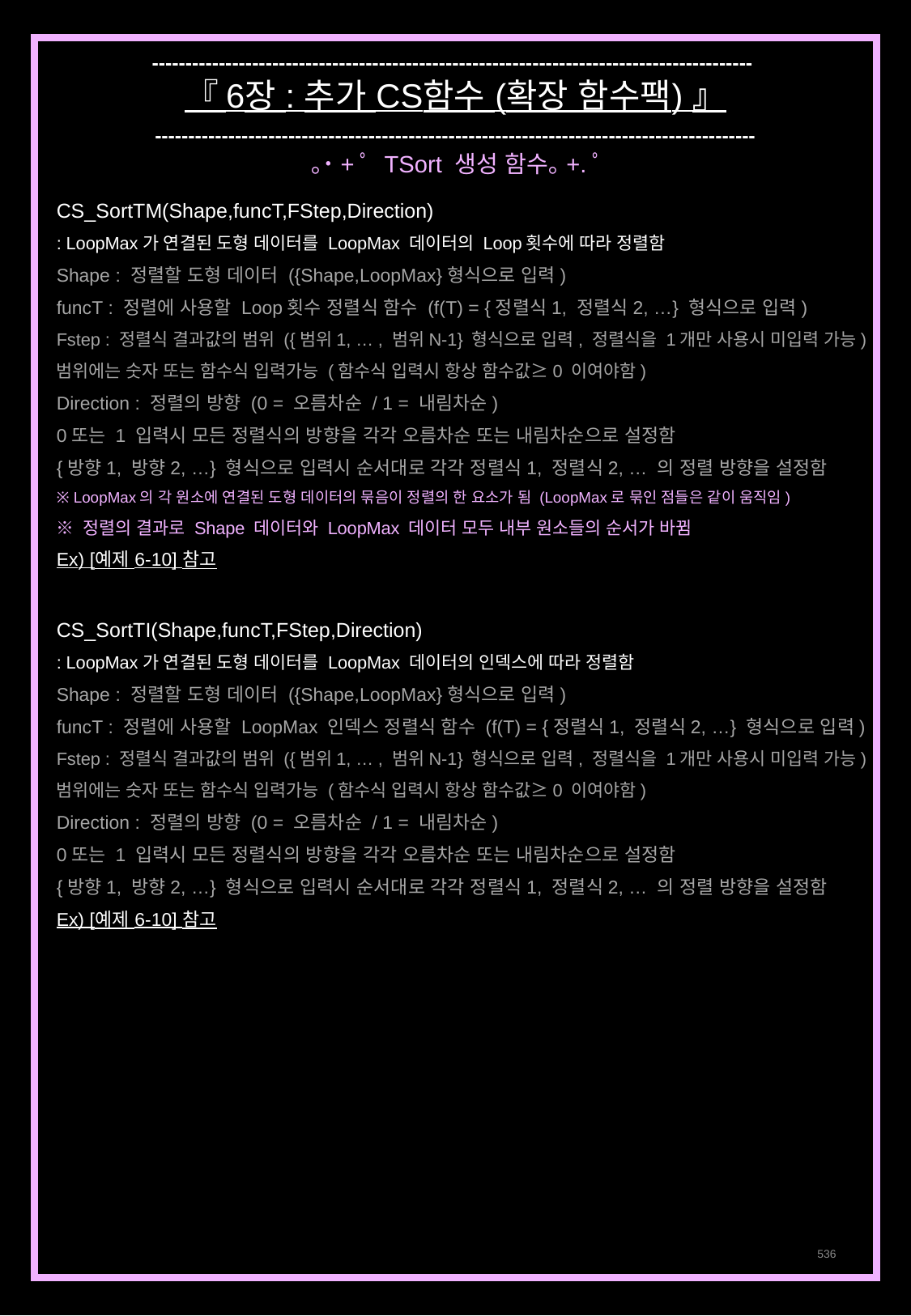

------------------------------------------------------------------------------------------
『 6장 : 추가 CS함수 (확장 함수팩) 』
------------------------------------------------------------------------------------------
｡˙+ﾟ TSort 생성 함수｡+.ﾟ
CS_SortTM(Shape,funcT,FStep,Direction)
: LoopMax가 연결된 도형 데이터를 LoopMax 데이터의 Loop횟수에 따라 정렬함
Shape : 정렬할 도형 데이터 ({Shape,LoopMax}형식으로 입력)
funcT : 정렬에 사용할 Loop횟수 정렬식 함수 (f(T) = {정렬식1, 정렬식2, …} 형식으로 입력)
Fstep : 정렬식 결과값의 범위 ({범위1, … , 범위N-1} 형식으로 입력, 정렬식을 1개만 사용시 미입력 가능)
범위에는 숫자 또는 함수식 입력가능 (함수식 입력시 항상 함수값≥0 이여야함)
Direction : 정렬의 방향 (0 = 오름차순 / 1 = 내림차순)
0또는 1 입력시 모든 정렬식의 방향을 각각 오름차순 또는 내림차순으로 설정함
{방향1, 방향2, …} 형식으로 입력시 순서대로 각각 정렬식1, 정렬식2, … 의 정렬 방향을 설정함
※ LoopMax의 각 원소에 연결된 도형 데이터의 묶음이 정렬의 한 요소가 됨 (LoopMax로 묶인 점들은 같이 움직임)
※ 정렬의 결과로 Shape 데이터와 LoopMax 데이터 모두 내부 원소들의 순서가 바뀜
Ex) [예제 6-10] 참고

CS_SortTI(Shape,funcT,FStep,Direction)
: LoopMax가 연결된 도형 데이터를 LoopMax 데이터의 인덱스에 따라 정렬함
Shape : 정렬할 도형 데이터 ({Shape,LoopMax}형식으로 입력)
funcT : 정렬에 사용할 LoopMax 인덱스 정렬식 함수 (f(T) = {정렬식1, 정렬식2, …} 형식으로 입력)
Fstep : 정렬식 결과값의 범위 ({범위1, … , 범위N-1} 형식으로 입력, 정렬식을 1개만 사용시 미입력 가능)
범위에는 숫자 또는 함수식 입력가능 (함수식 입력시 항상 함수값≥0 이여야함)
Direction : 정렬의 방향 (0 = 오름차순 / 1 = 내림차순)
0또는 1 입력시 모든 정렬식의 방향을 각각 오름차순 또는 내림차순으로 설정함
{방향1, 방향2, …} 형식으로 입력시 순서대로 각각 정렬식1, 정렬식2, … 의 정렬 방향을 설정함
Ex) [예제 6-10] 참고
536